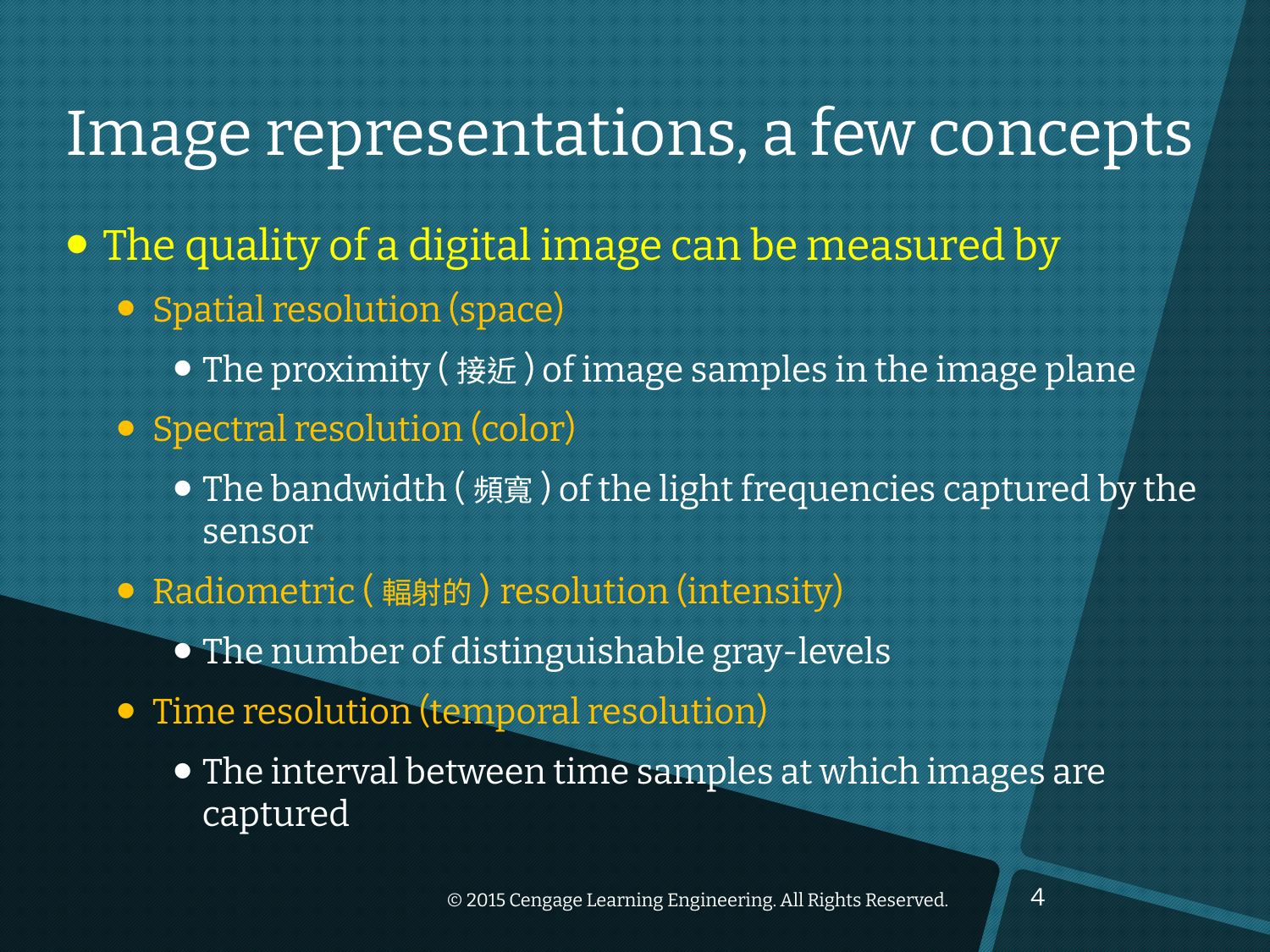

# Image representations, a few concepts
The quality of a digital image can be measured by
Spatial resolution (space)
The proximity (接近) of image samples in the image plane
Spectral resolution (color)
The bandwidth (頻寬) of the light frequencies captured by the sensor
Radiometric (輻射的) resolution (intensity)
The number of distinguishable gray-levels
Time resolution (temporal resolution)
The interval between time samples at which images are captured
4
© 2015 Cengage Learning Engineering. All Rights Reserved.